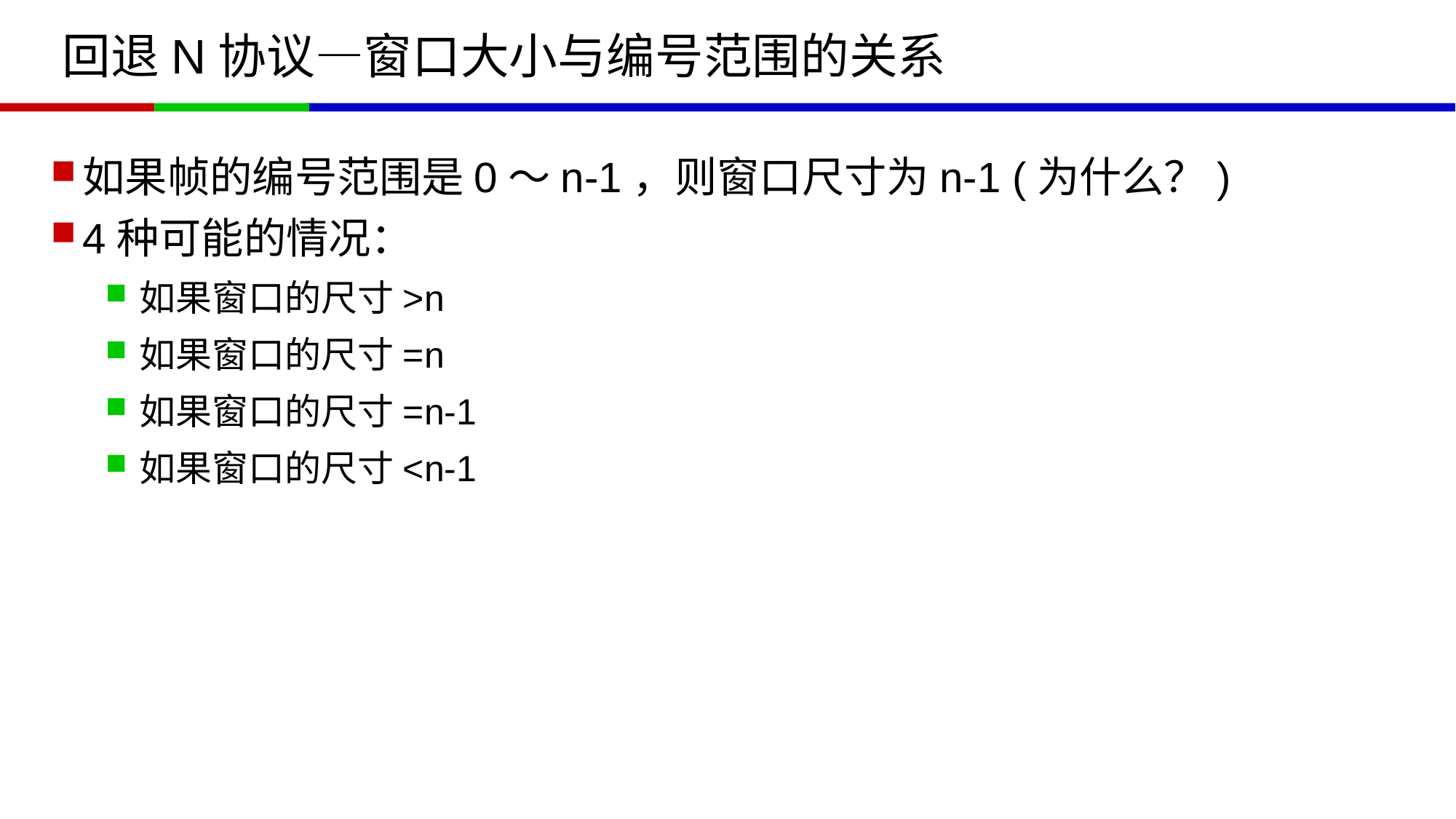

# 回退N协议—窗口大小与编号范围的关系
如果帧的编号范围是0～n-1，则窗口尺寸为n-1 (为什么？)
4种可能的情况：
如果窗口的尺寸>n
如果窗口的尺寸=n
如果窗口的尺寸=n-1
如果窗口的尺寸<n-1

71